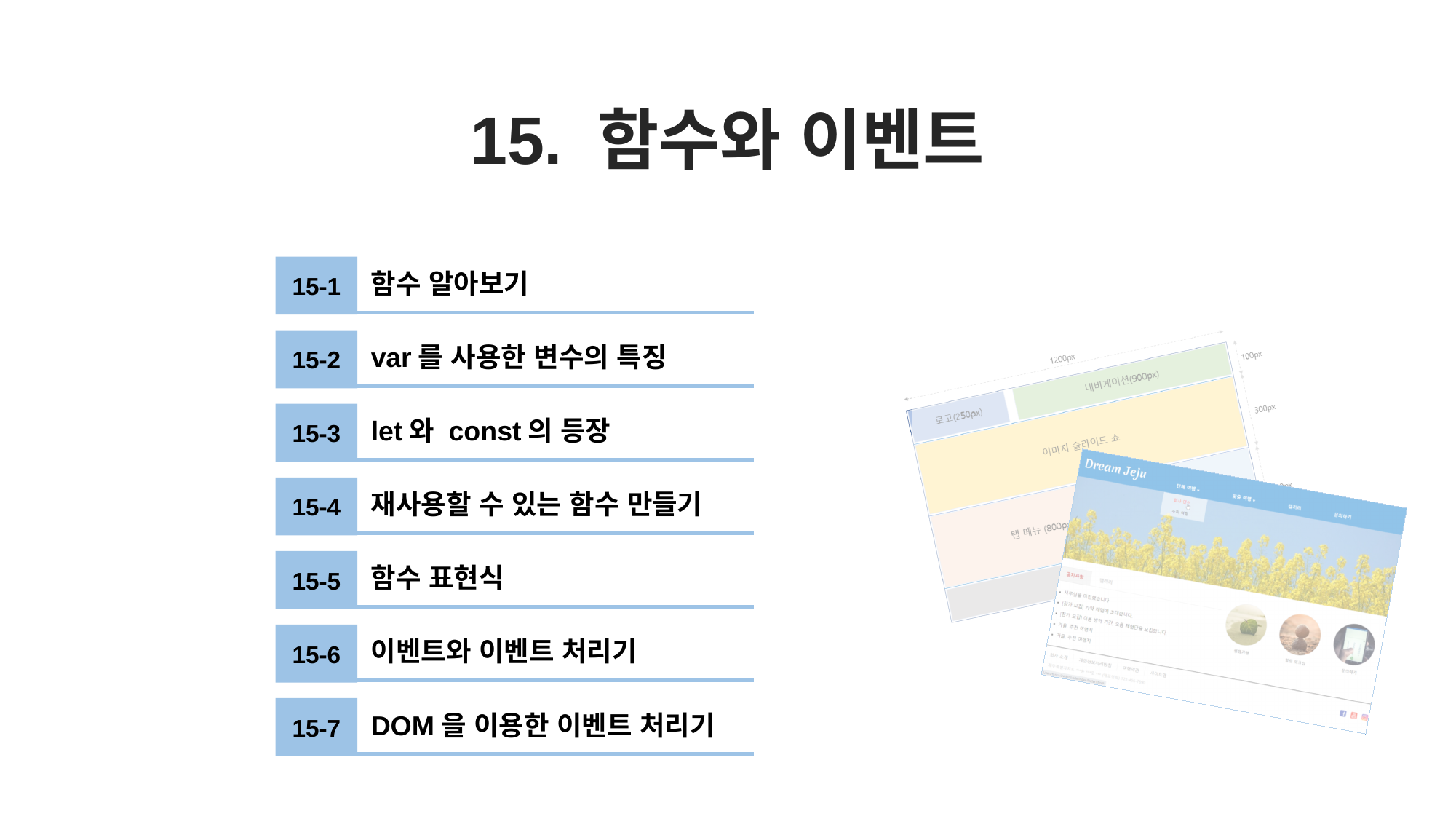

# 15. 함수와 이벤트
15-1
함수 알아보기
15-2
var를 사용한 변수의 특징
15-3
let와 const의 등장
15-4
재사용할 수 있는 함수 만들기
15-5
함수 표현식
15-6
이벤트와 이벤트 처리기
15-7
DOM을 이용한 이벤트 처리기